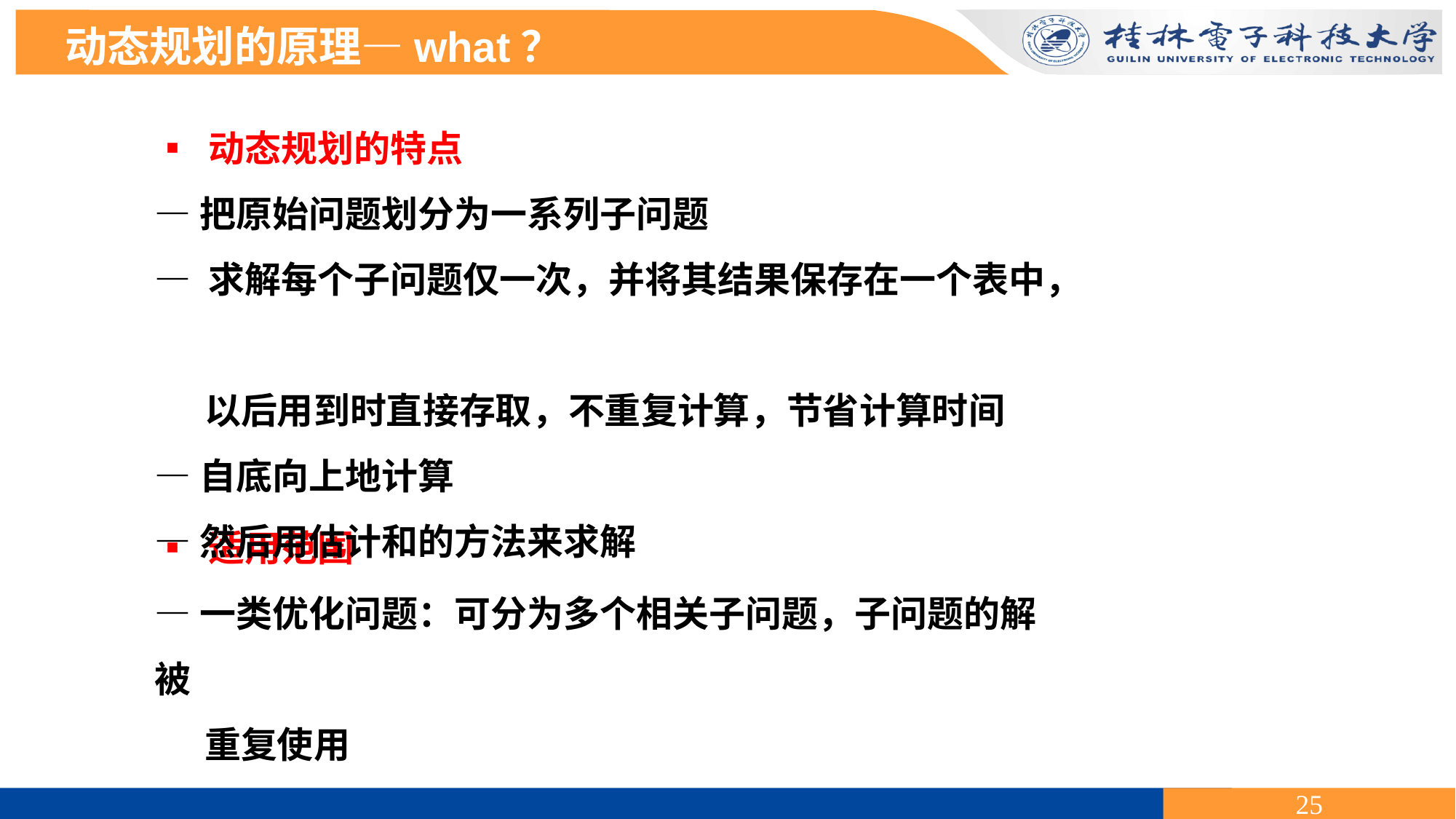

动态规划的原理—what？
▪ 动态规划的特点
—把原始问题划分为一系列子问题
— 求解每个子问题仅一次，并将其结果保存在一个表中，
     以后用到时直接存取，不重复计算，节省计算时间
—自底向上地计算
—然后用估计和的方法来求解
▪ 适用范围
—一类优化问题：可分为多个相关子问题，子问题的解被
     重复使用